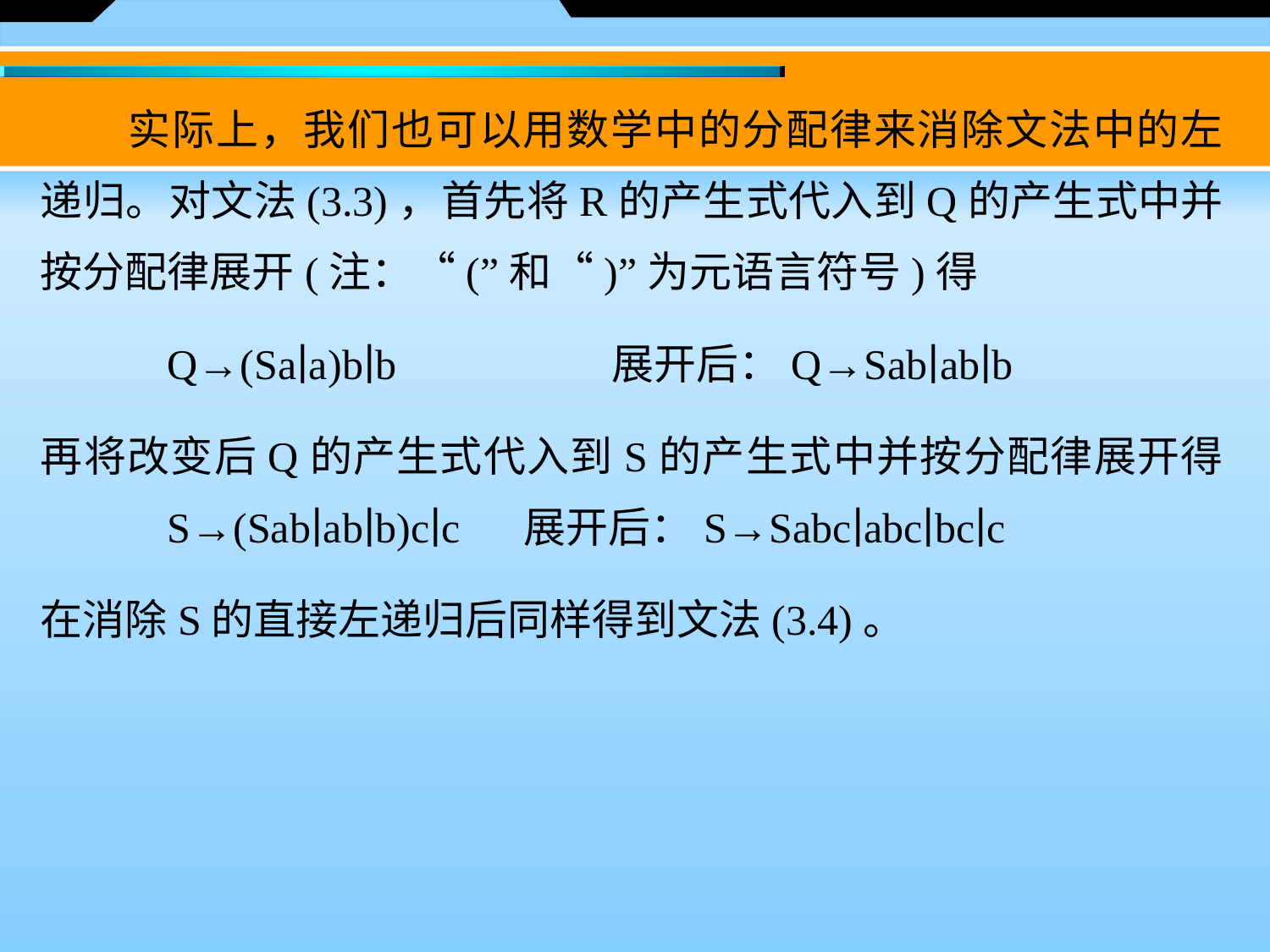

实际上，我们也可以用数学中的分配律来消除文法中的左递归。对文法(3.3)，首先将R的产生式代入到Q的产生式中并按分配律展开(注：“(”和“)”为元语言符号)得
	Q→(Sa∣a)b∣b     	     展开后：Q→Sab∣ab∣b
再将改变后Q的产生式代入到S的产生式中并按分配律展开得　	S→(Sab∣ab∣b)c∣c     展开后：S→Sabc∣abc∣bc∣c
在消除S的直接左递归后同样得到文法(3.4)。